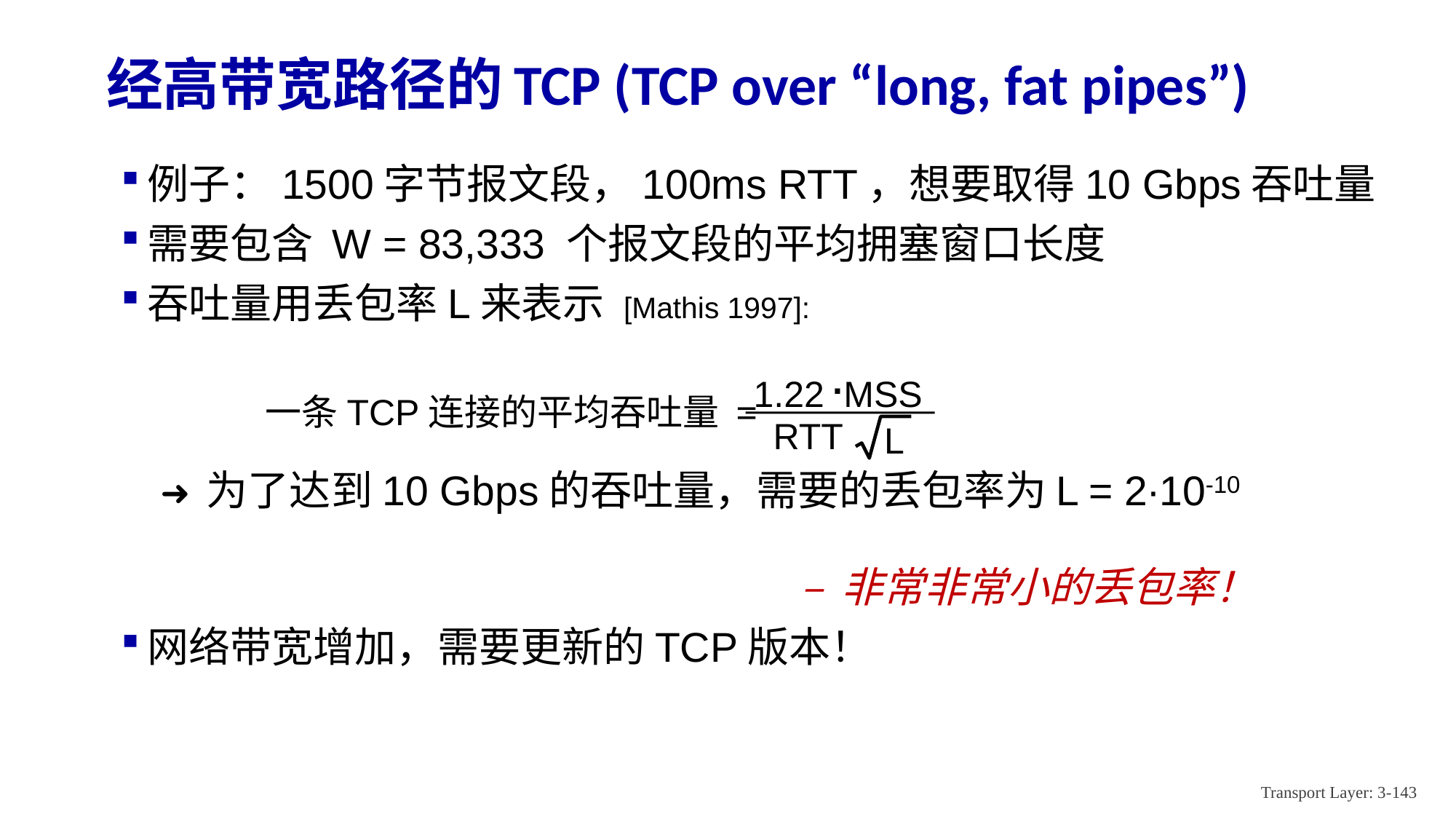

# 经高带宽路径的TCP (TCP over “long, fat pipes”)
例子：1500字节报文段，100ms RTT，想要取得10 Gbps吞吐量
需要包含 W = 83,333 个报文段的平均拥塞窗口长度
吞吐量用丢包率L来表示 [Mathis 1997]:
➜ 为了达到10 Gbps的吞吐量，需要的丢包率为L = 2·10-10
                                                                     – 非常非常小的丢包率！
网络带宽增加，需要更新的TCP版本！

.
MSS
RTT
L

1.22
一条TCP连接的平均吞吐量 =
Transport Layer: 3-143